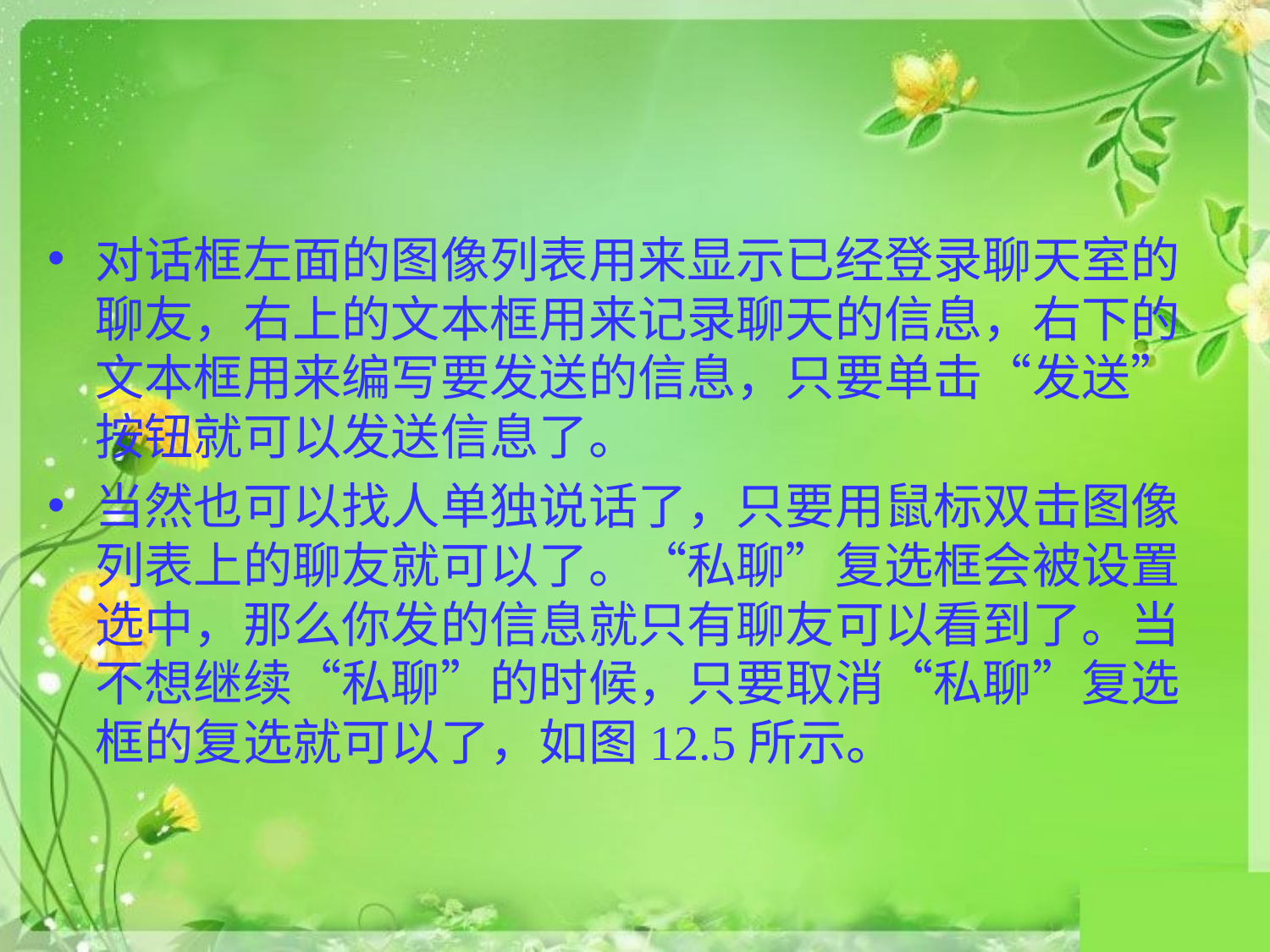

#
对话框左面的图像列表用来显示已经登录聊天室的聊友，右上的文本框用来记录聊天的信息，右下的文本框用来编写要发送的信息，只要单击“发送”按钮就可以发送信息了。
当然也可以找人单独说话了，只要用鼠标双击图像列表上的聊友就可以了。“私聊”复选框会被设置选中，那么你发的信息就只有聊友可以看到了。当不想继续“私聊”的时候，只要取消“私聊”复选框的复选就可以了，如图12.5所示。